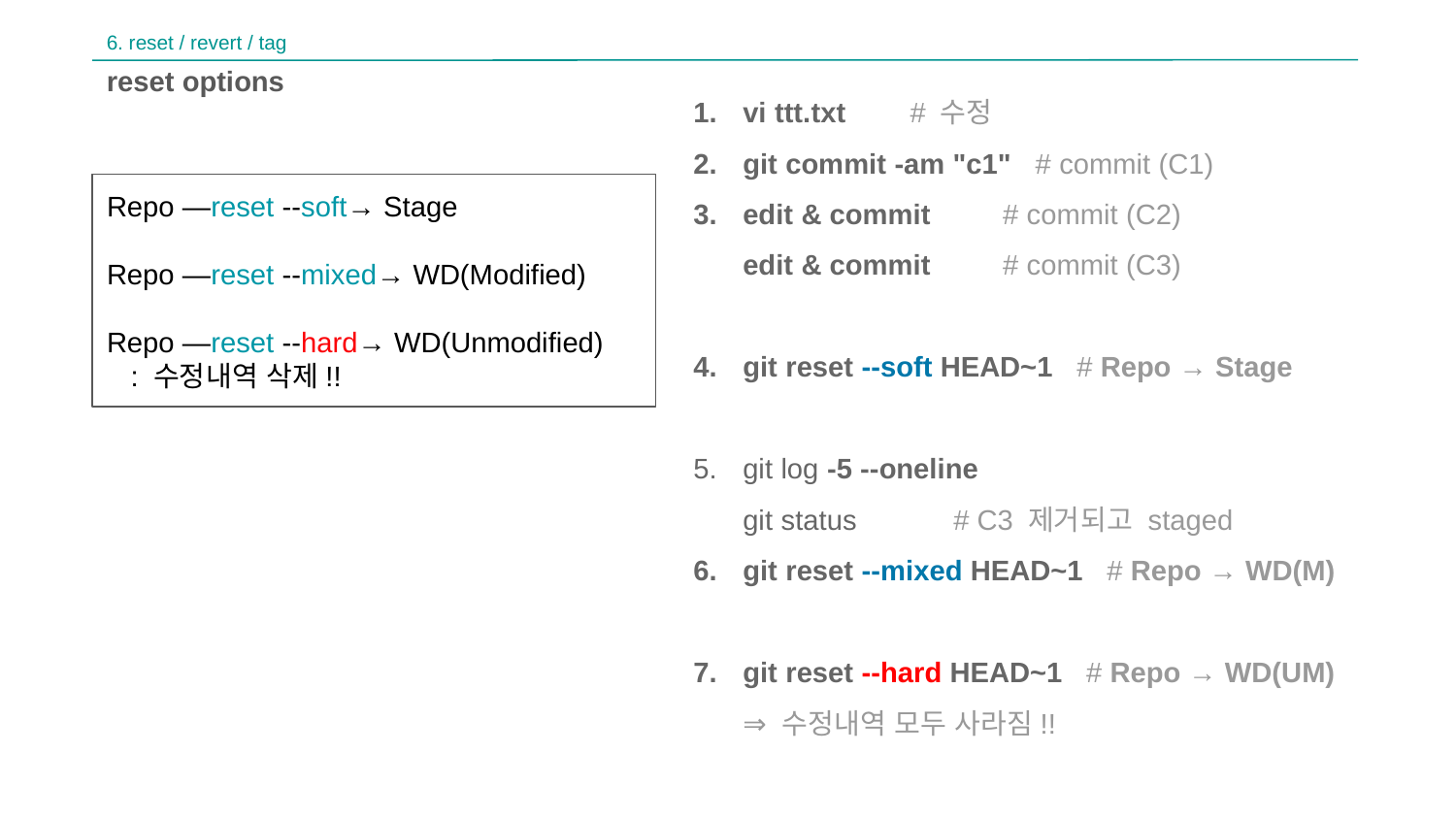

6. reset / revert / tag
reset options

vi ttt.txt        # 수정
git commit -am "c1"   # commit (C1)
edit & commit         # commit (C2)
edit & commit         # commit (C3)
git reset --soft HEAD~1   # Repo → Stage
git log -5 --oneline
git status            # C3 제거되고 staged
git reset --mixed HEAD~1   # Repo → WD(M)
git reset --hard HEAD~1   # Repo → WD(UM)
⇒ 수정내역 모두 사라짐!!
Repo —reset --soft→ Stage
Repo —reset --mixed→ WD(Modified)

Repo —reset --hard→ WD(Unmodified)
   : 수정내역 삭제!!